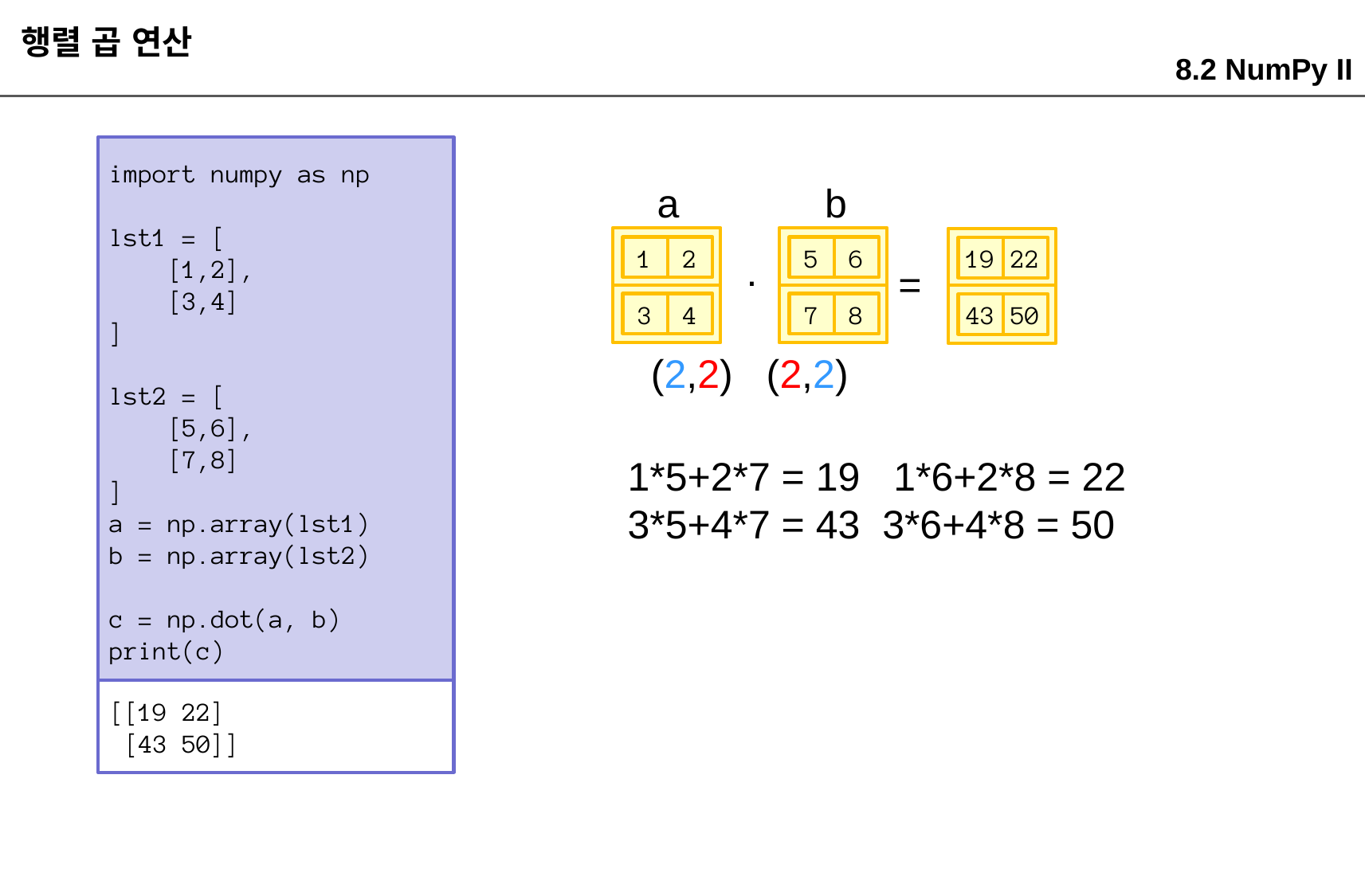

행렬 곱 연산
8.2 NumPy II
import numpy as np

lst1 = [
    [1,2],
    [3,4]
]

lst2 = [
    [5,6],
    [7,8]
]
a = np.array(lst1)
b = np.array(lst2)

c = np.dot(a, b)
print(c)
a
b

1
2
5
6
19
22
.
=

3
4
7
8
43
50
(2,2)   (2,2)
1*5+2*7 = 19   1*6+2*8 = 22
3*5+4*7 = 43  3*6+4*8 = 50
[[19 22]
 [43 50]]